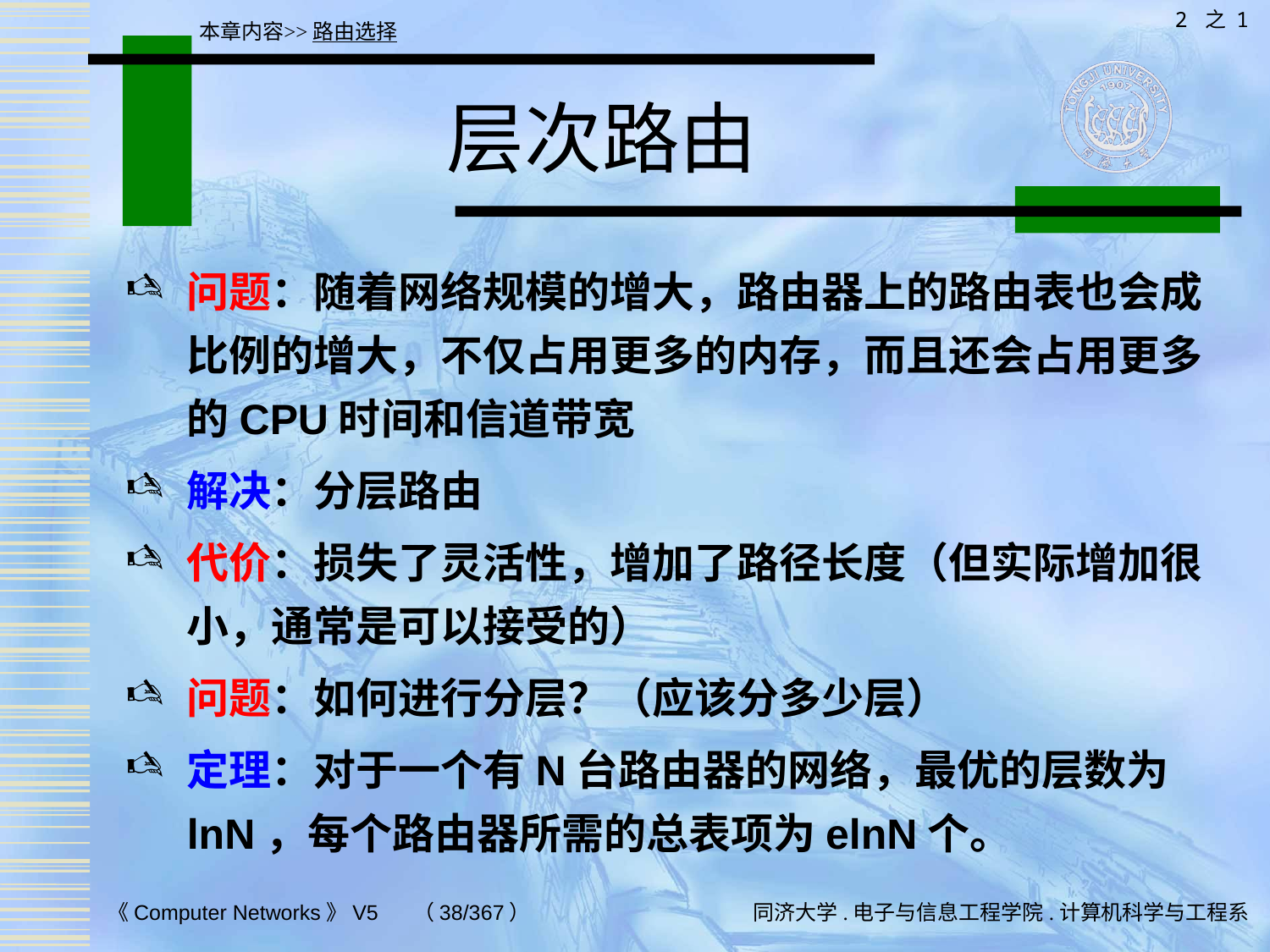

2 之 1
本章内容>>路由选择
# 层次路由
问题：随着网络规模的增大，路由器上的路由表也会成比例的增大，不仅占用更多的内存，而且还会占用更多的CPU时间和信道带宽
解决：分层路由
代价：损失了灵活性，增加了路径长度（但实际增加很小，通常是可以接受的）
问题：如何进行分层？（应该分多少层）
定理：对于一个有N台路由器的网络，最优的层数为lnN，每个路由器所需的总表项为elnN个。